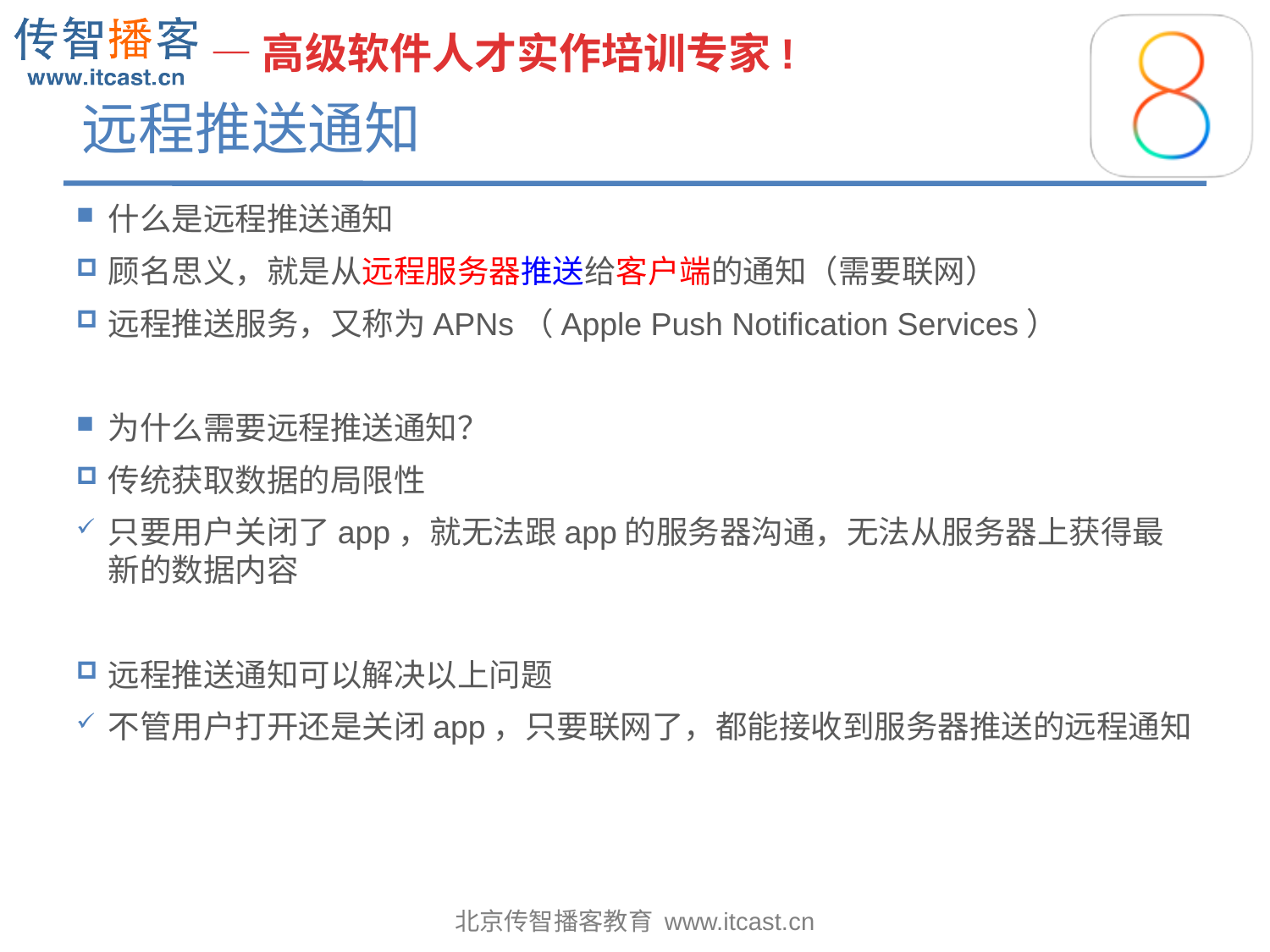

# 远程推送通知
什么是远程推送通知
顾名思义，就是从远程服务器推送给客户端的通知（需要联网）
远程推送服务，又称为APNs（Apple Push Notification Services）

为什么需要远程推送通知？
传统获取数据的局限性
只要用户关闭了app，就无法跟app的服务器沟通，无法从服务器上获得最新的数据内容

远程推送通知可以解决以上问题
不管用户打开还是关闭app，只要联网了，都能接收到服务器推送的远程通知